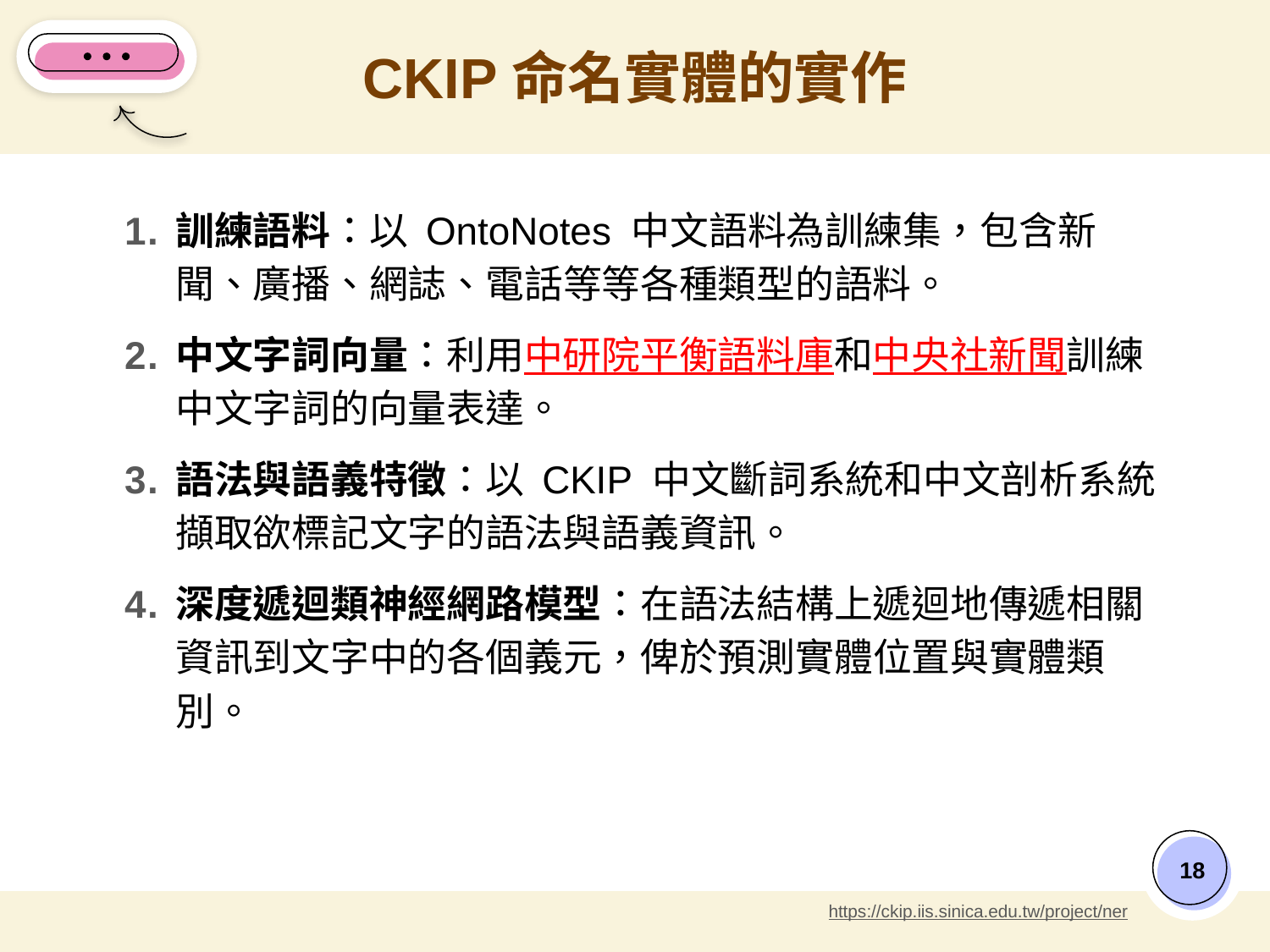

# CKIP命名實體的實作
訓練語料：以 OntoNotes 中文語料為訓練集，包含新聞、廣播、網誌、電話等等各種類型的語料。
中文字詞向量：利用中研院平衡語料庫和中央社新聞訓練中文字詞的向量表達。
語法與語義特徵：以 CKIP 中文斷詞系統和中文剖析系統擷取欲標記文字的語法與語義資訊。
深度遞迴類神經網路模型：在語法結構上遞迴地傳遞相關資訊到文字中的各個義元，俾於預測實體位置與實體類別。
18

https://ckip.iis.sinica.edu.tw/project/ner